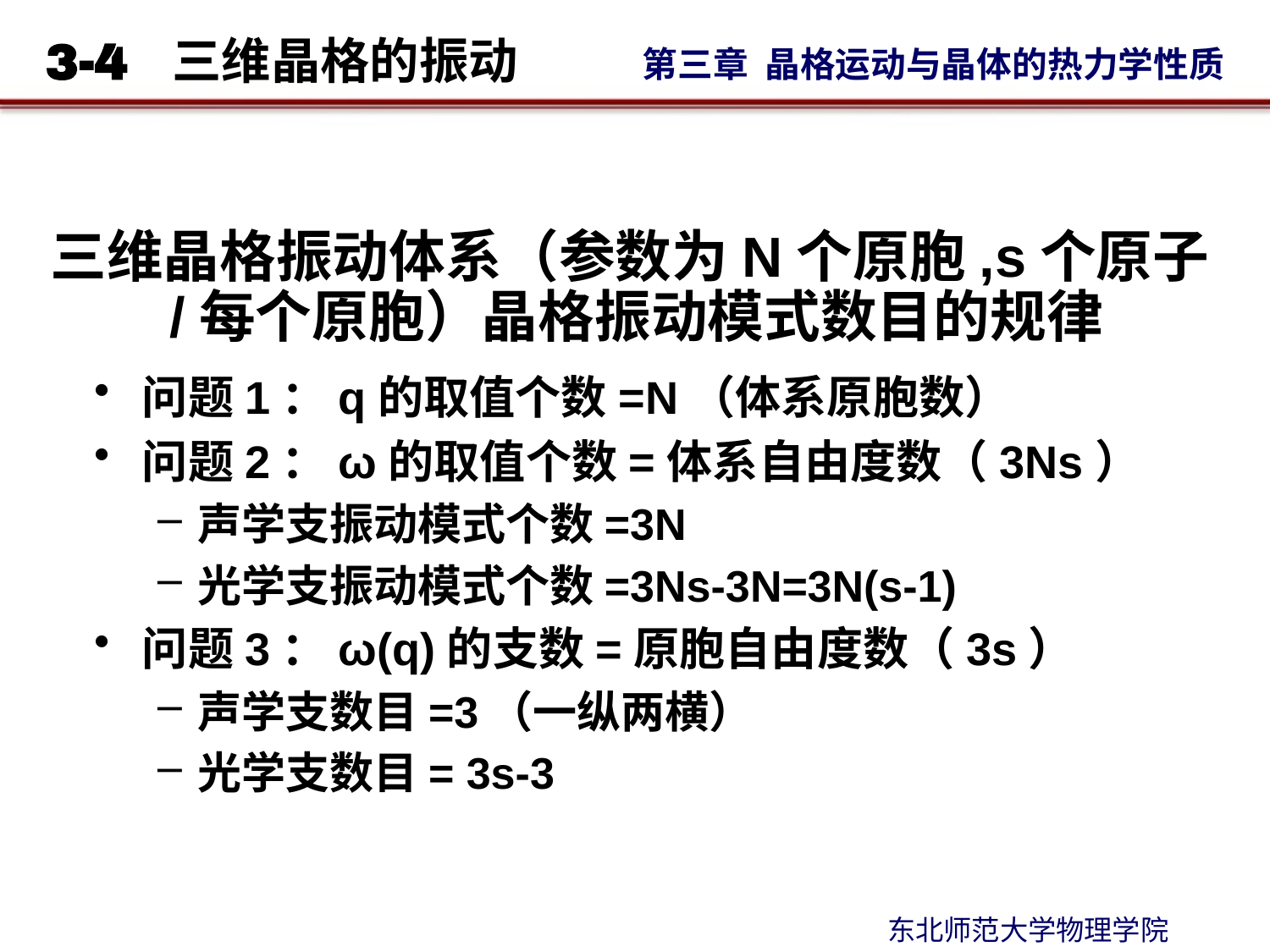

# 三维晶格振动体系（参数为N个原胞,s个原子/每个原胞）晶格振动模式数目的规律
问题1：q的取值个数=N（体系原胞数）
问题2：ω的取值个数=体系自由度数（3Ns）
声学支振动模式个数=3N
光学支振动模式个数=3Ns-3N=3N(s-1)
问题3：ω(q)的支数=原胞自由度数（3s）
声学支数目=3（一纵两横）
光学支数目= 3s-3